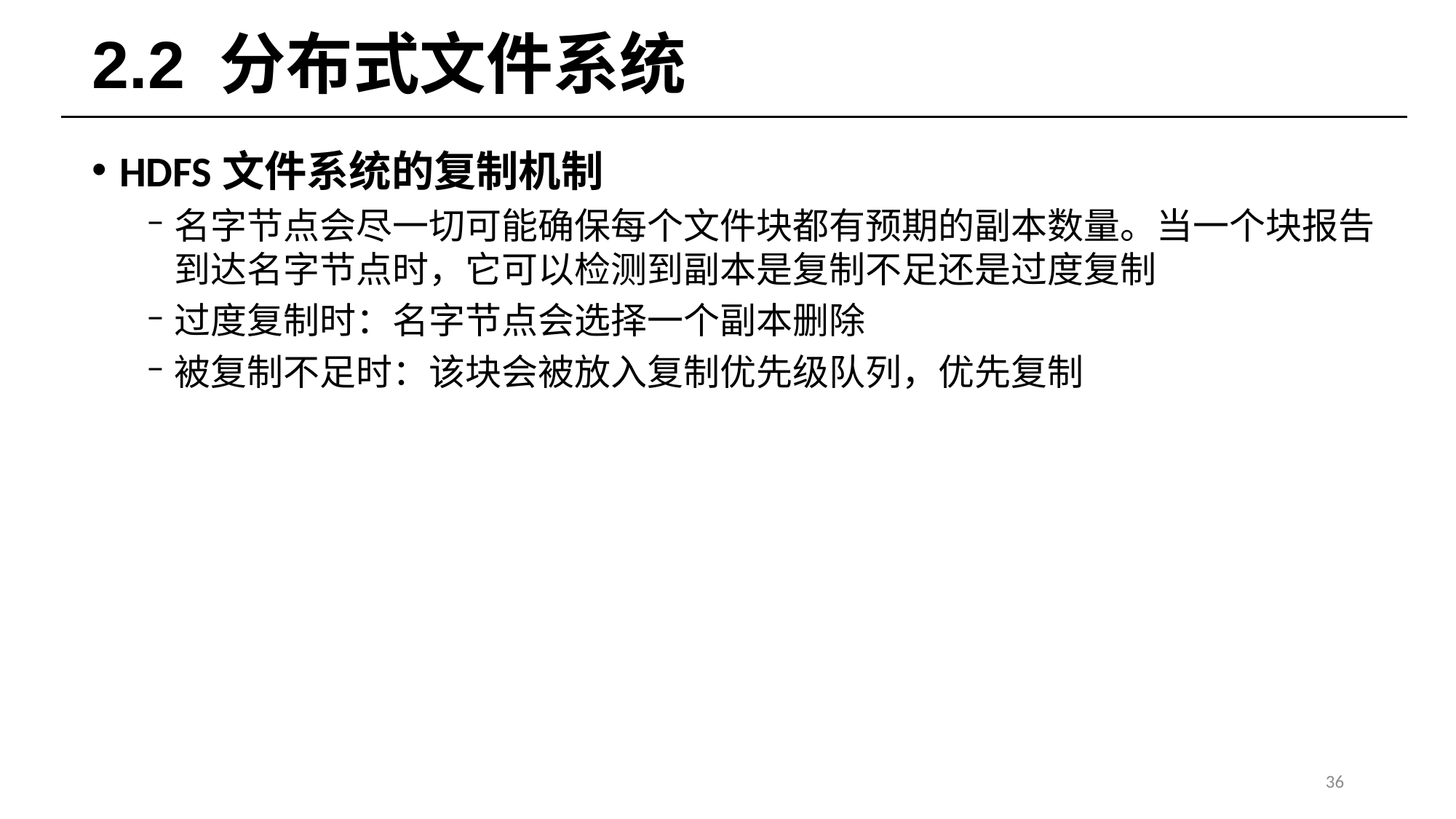

# 2.2 分布式文件系统
HDFS文件系统的复制机制
名字节点会尽一切可能确保每个文件块都有预期的副本数量。当一个块报告到达名字节点时，它可以检测到副本是复制不足还是过度复制
过度复制时：名字节点会选择一个副本删除
被复制不足时：该块会被放入复制优先级队列，优先复制

36